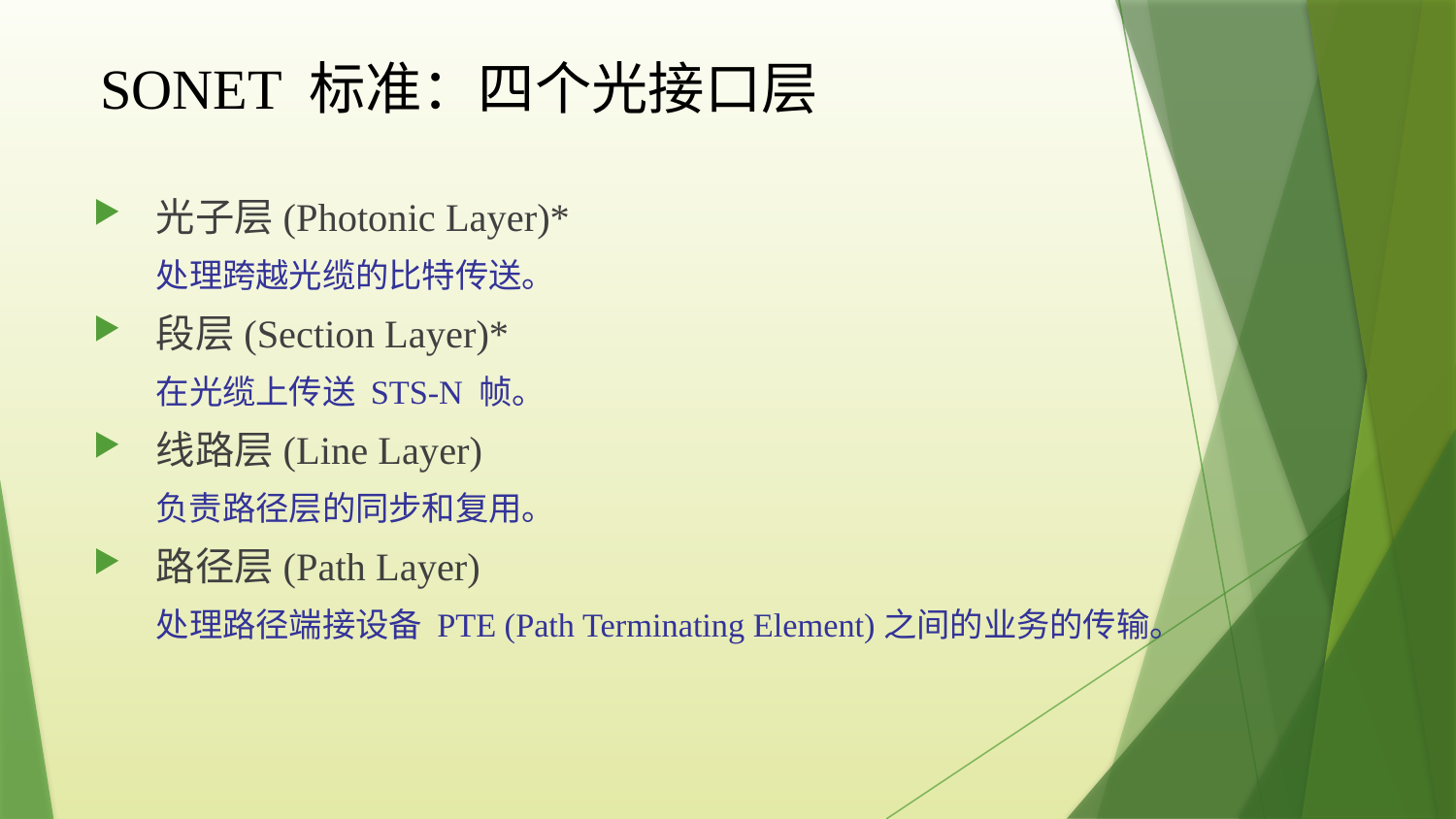

SONET 标准：四个光接口层
光子层(Photonic Layer)*
处理跨越光缆的比特传送。
段层(Section Layer)*
在光缆上传送 STS-N 帧。
线路层(Line Layer)
负责路径层的同步和复用。
路径层(Path Layer)
处理路径端接设备 PTE (Path Terminating Element)之间的业务的传输。